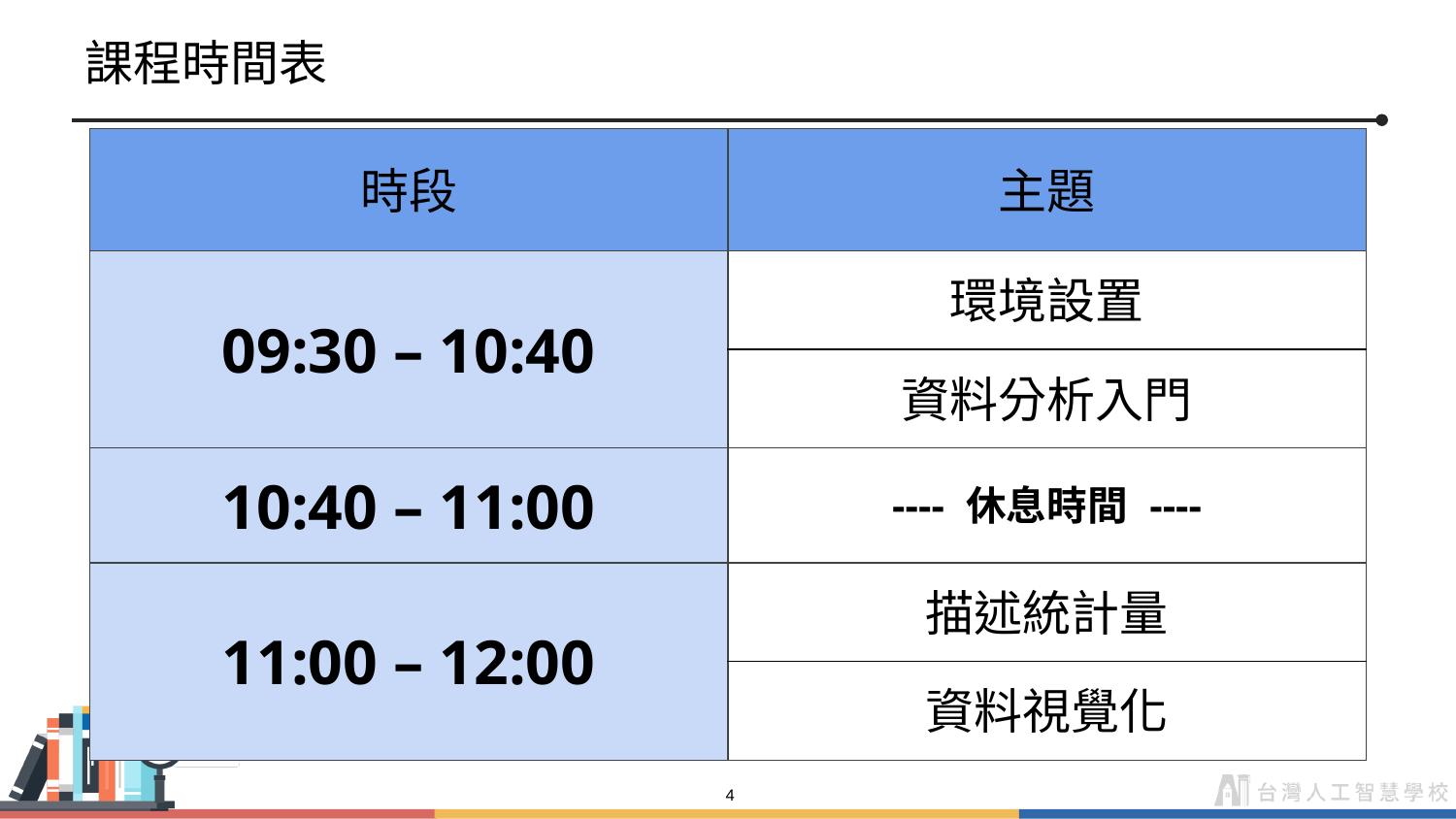

# 課程時間表
| 時段 | 主題 |
| --- | --- |
| 09:30 – 10:40 | 環境設置 |
|  | 資料分析入門 |
| 10:40 – 11:00 | ---- 休息時間 ---- |
| 11:00 – 12:00 | 描述統計量 |
|  | 資料視覺化 |

4